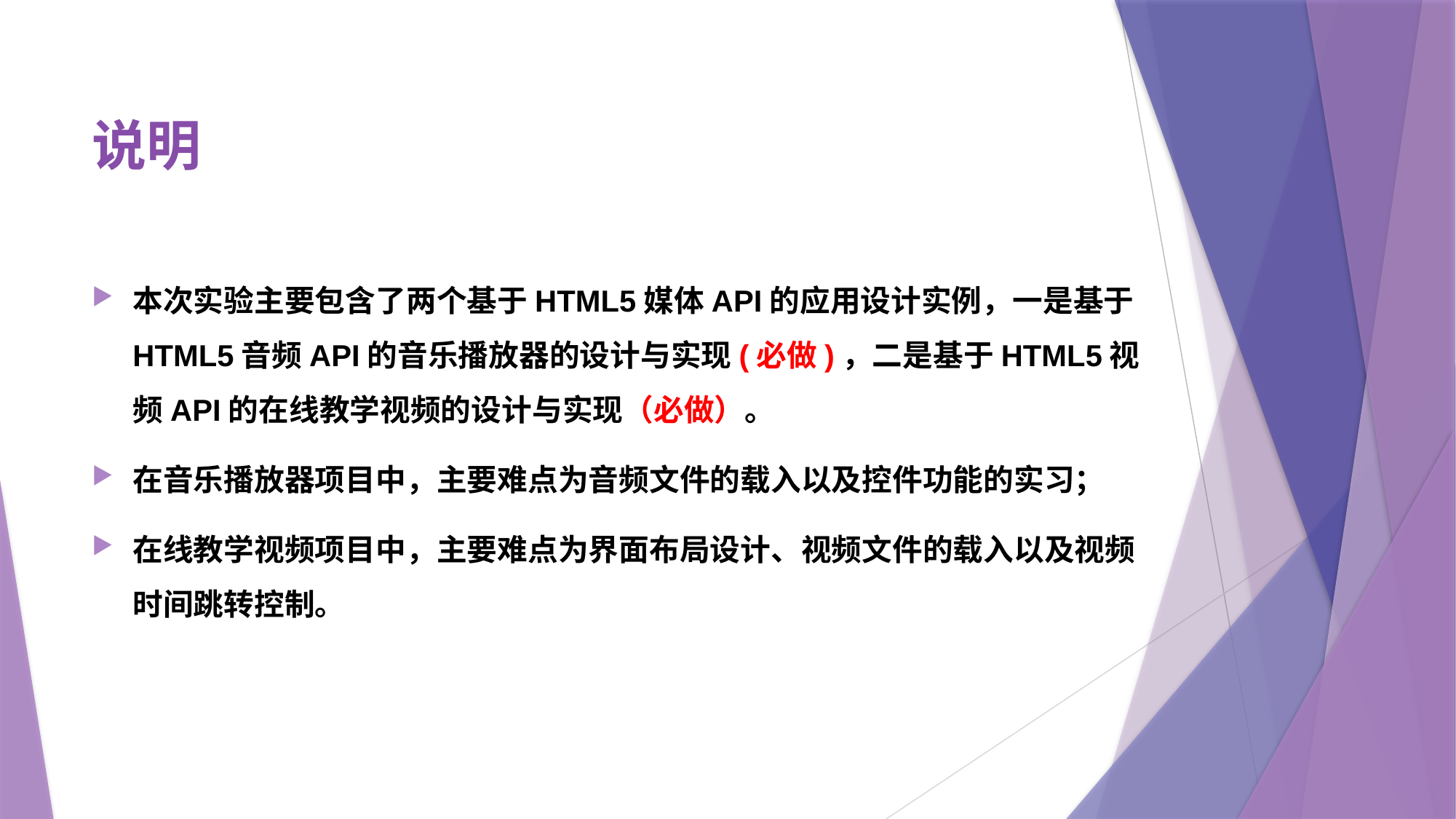

# 说明
本次实验主要包含了两个基于HTML5媒体API的应用设计实例，一是基于HTML5音频API的音乐播放器的设计与实现(必做)，二是基于HTML5视频API的在线教学视频的设计与实现（必做）。
在音乐播放器项目中，主要难点为音频文件的载入以及控件功能的实习；
在线教学视频项目中，主要难点为界面布局设计、视频文件的载入以及视频时间跳转控制。